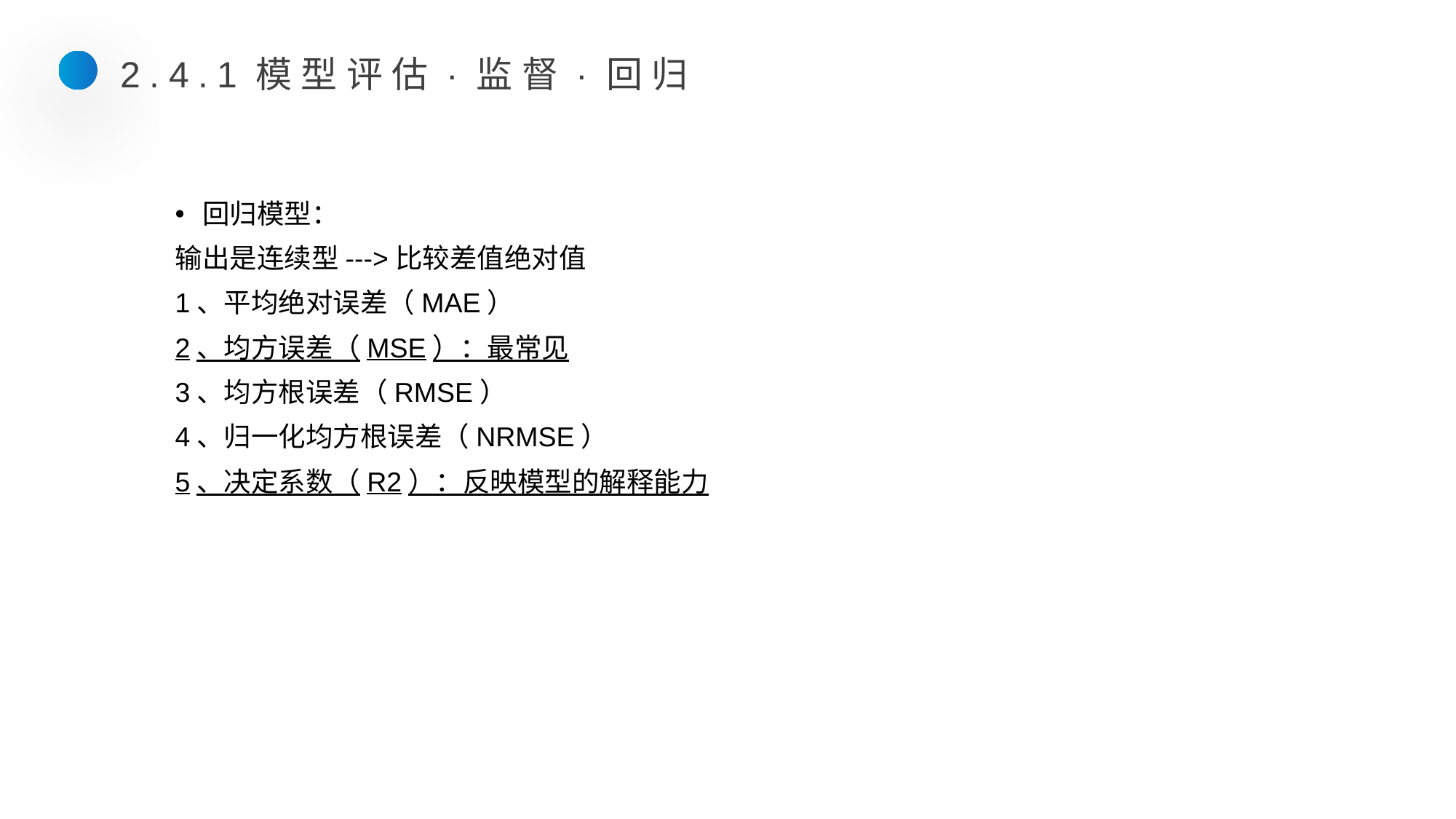

2.4.1模型评估·监督·回归

回归模型：
输出是连续型--->比较差值绝对值
1、平均绝对误差（MAE）
2、均方误差（MSE）：最常见
3、均方根误差（RMSE）
4、归一化均方根误差（NRMSE）
5、决定系数（R2）：反映模型的解释能力